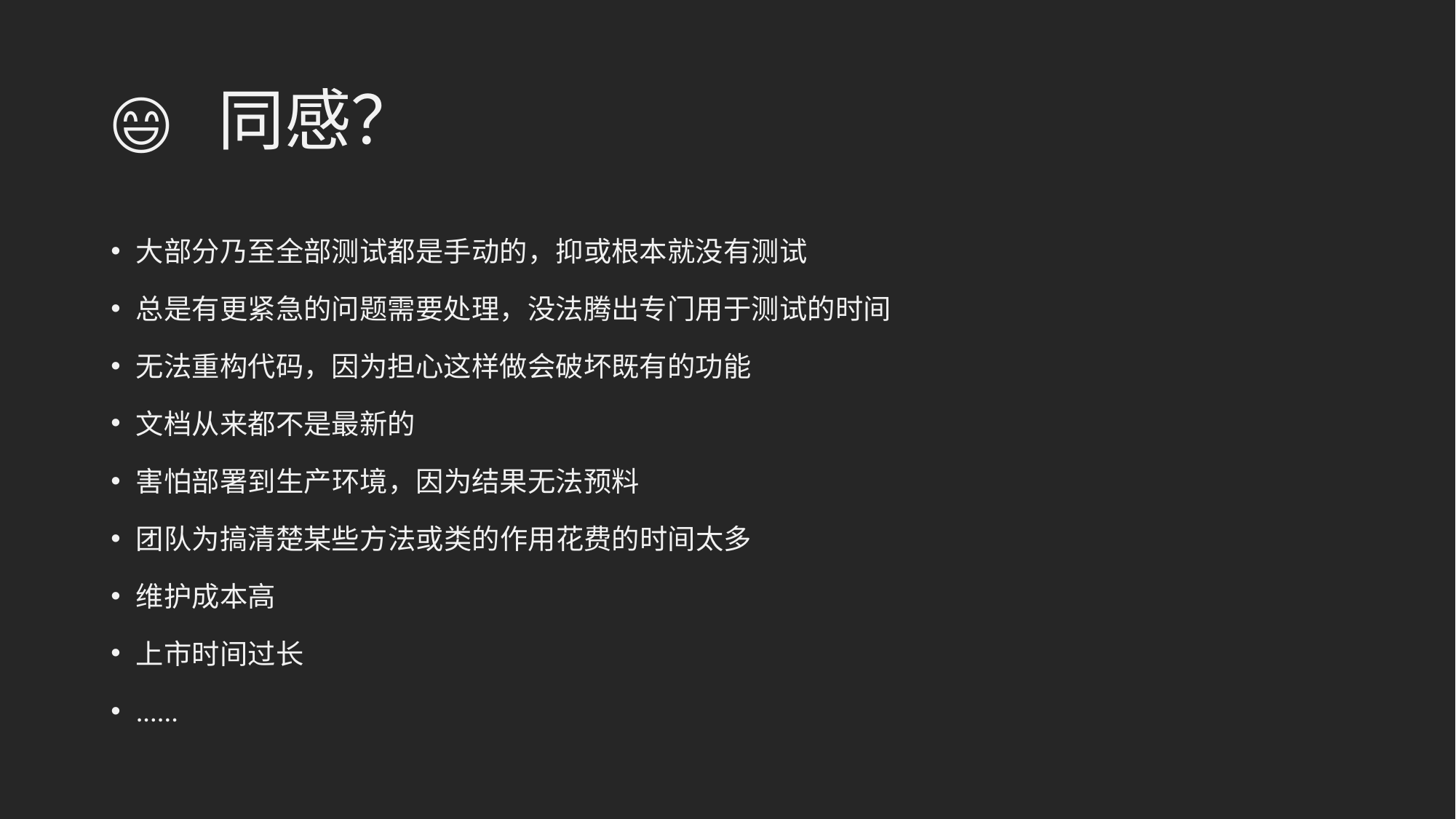

# 😄  同感？
大部分乃至全部测试都是手动的，抑或根本就没有测试
总是有更紧急的问题需要处理，没法腾出专门用于测试的时间
无法重构代码，因为担心这样做会破坏既有的功能
文档从来都不是最新的
害怕部署到生产环境，因为结果无法预料
团队为搞清楚某些方法或类的作用花费的时间太多
维护成本高
上市时间过长
......